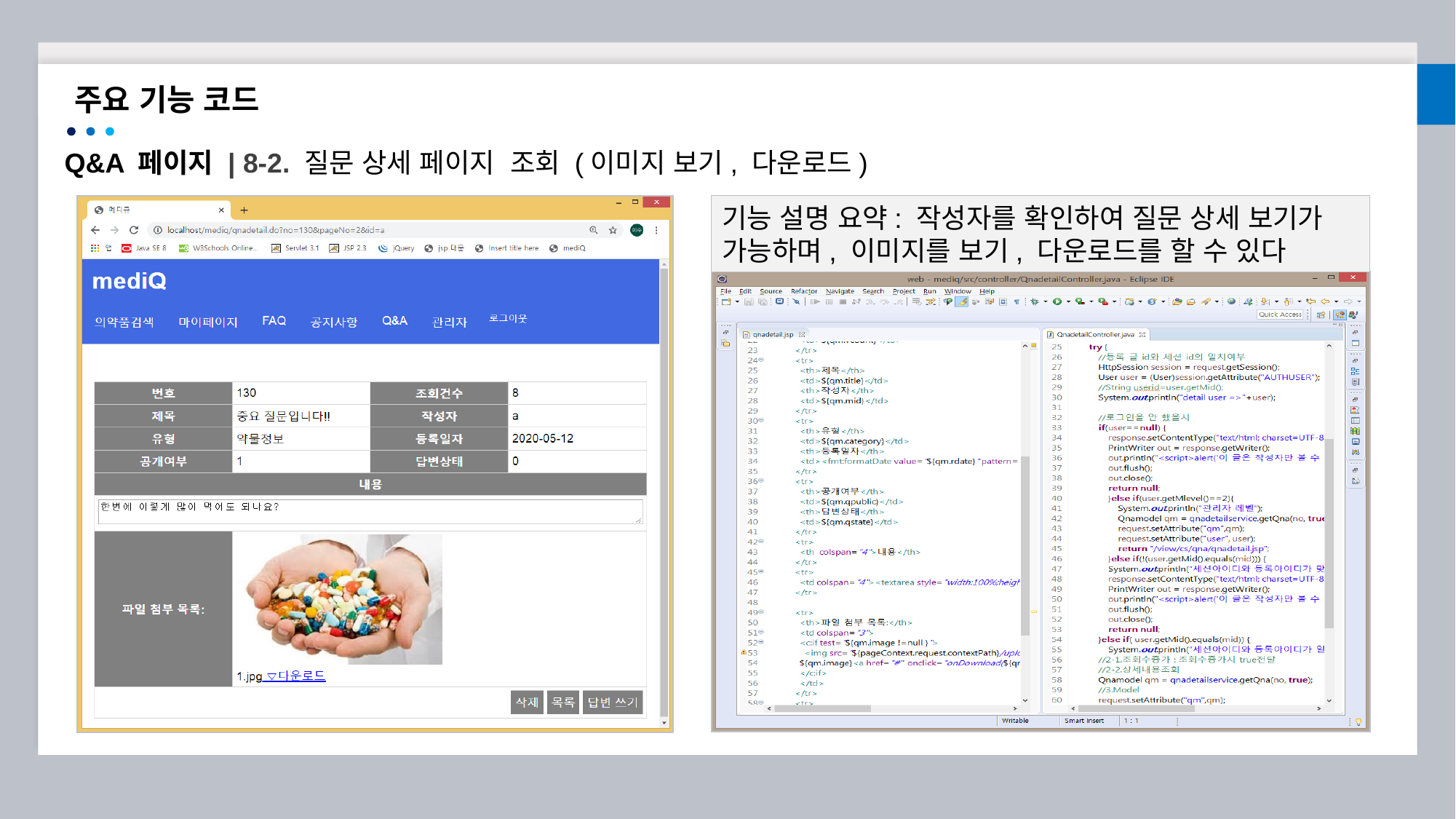

주요 기능 코드

Q&A 페이지 | 8-2. 질문 상세 페이지  조회 (이미지 보기, 다운로드)
기능 설명 요약: 작성자를 확인하여 질문 상세 보기가 가능하며, 이미지를 보기, 다운로드를 할 수 있다